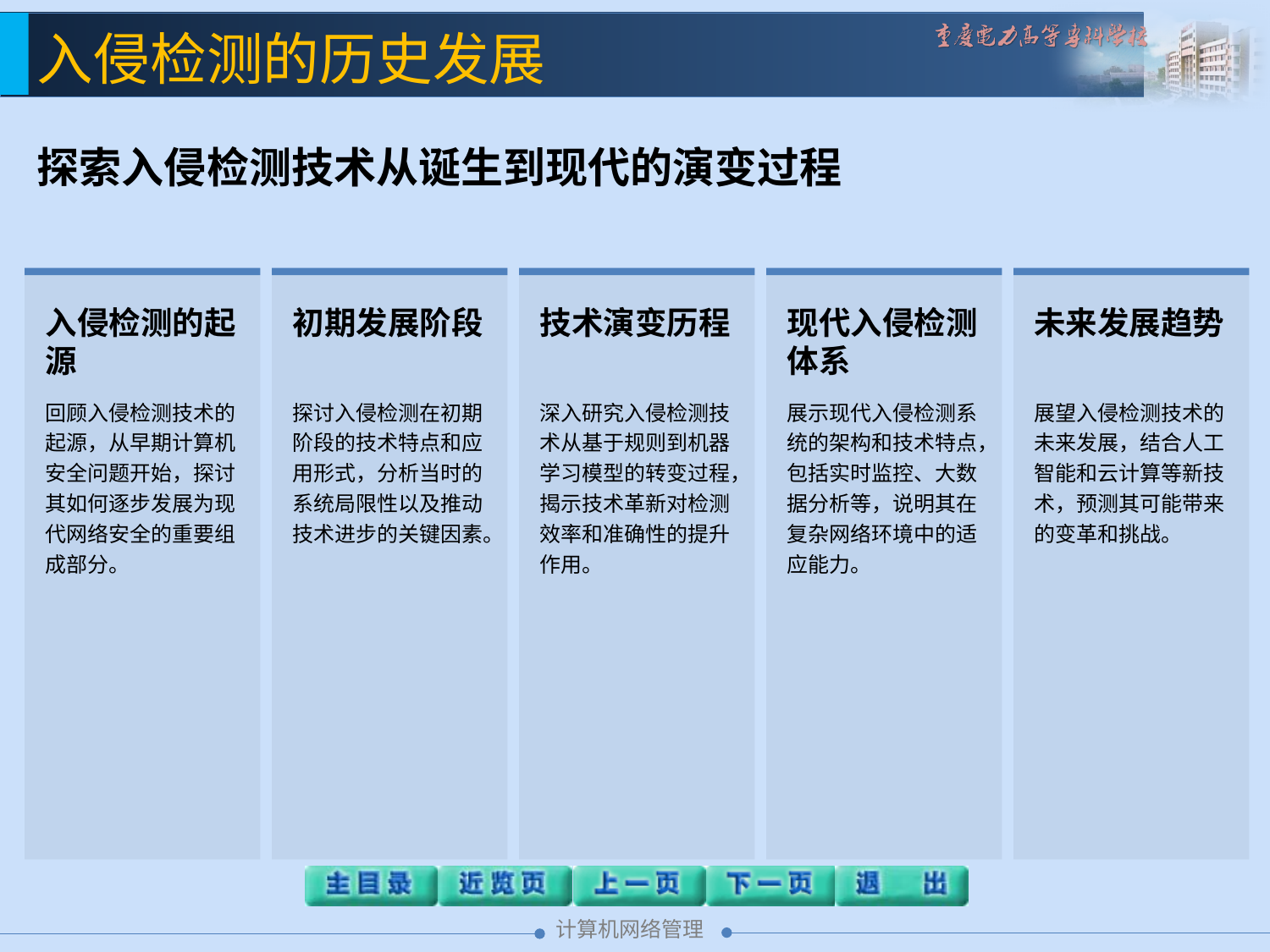

入侵检测的历史发展
探索入侵检测技术从诞生到现代的演变过程

入侵检测的起源
回顾入侵检测技术的起源，从早期计算机安全问题开始，探讨其如何逐步发展为现代网络安全的重要组成部分。

初期发展阶段
探讨入侵检测在初期阶段的技术特点和应用形式，分析当时的系统局限性以及推动技术进步的关键因素。

技术演变历程
深入研究入侵检测技术从基于规则到机器学习模型的转变过程，揭示技术革新对检测效率和准确性的提升作用。

现代入侵检测体系
展示现代入侵检测系统的架构和技术特点，包括实时监控、大数据分析等，说明其在复杂网络环境中的适应能力。

未来发展趋势
展望入侵检测技术的未来发展，结合人工智能和云计算等新技术，预测其可能带来的变革和挑战。